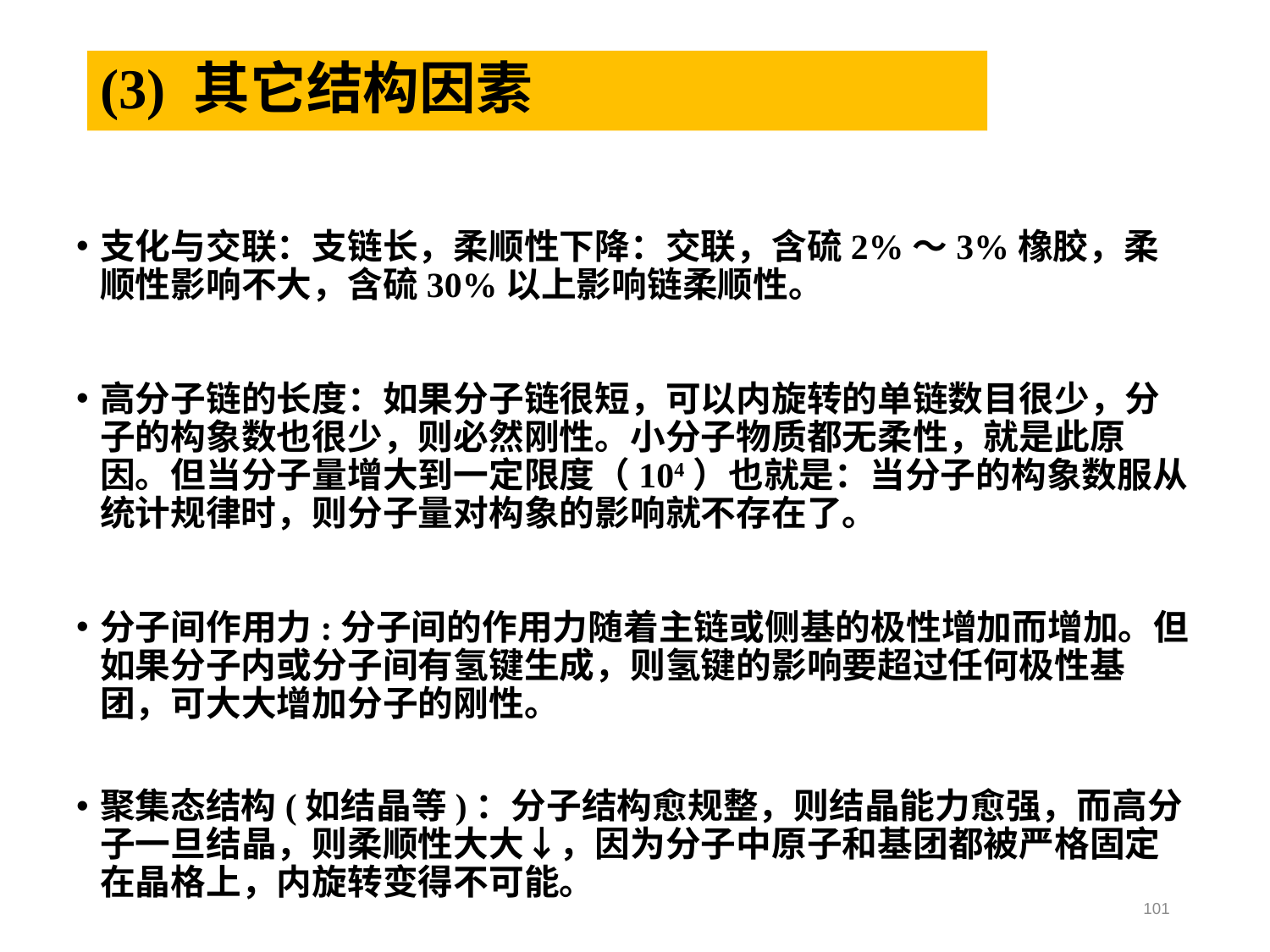

# (3) 其它结构因素
支化与交联：支链长，柔顺性下降：交联，含硫2%～3%橡胶，柔顺性影响不大，含硫30%以上影响链柔顺性。

高分子链的长度：如果分子链很短，可以内旋转的单链数目很少，分子的构象数也很少，则必然刚性。小分子物质都无柔性，就是此原因。但当分子量增大到一定限度（104）也就是：当分子的构象数服从统计规律时，则分子量对构象的影响就不存在了。

分子间作用力:分子间的作用力随着主链或侧基的极性增加而增加。但如果分子内或分子间有氢键生成，则氢键的影响要超过任何极性基团，可大大增加分子的刚性。

聚集态结构(如结晶等)：分子结构愈规整，则结晶能力愈强，而高分子一旦结晶，则柔顺性大大↓，因为分子中原子和基团都被严格固定在晶格上，内旋转变得不可能。
101